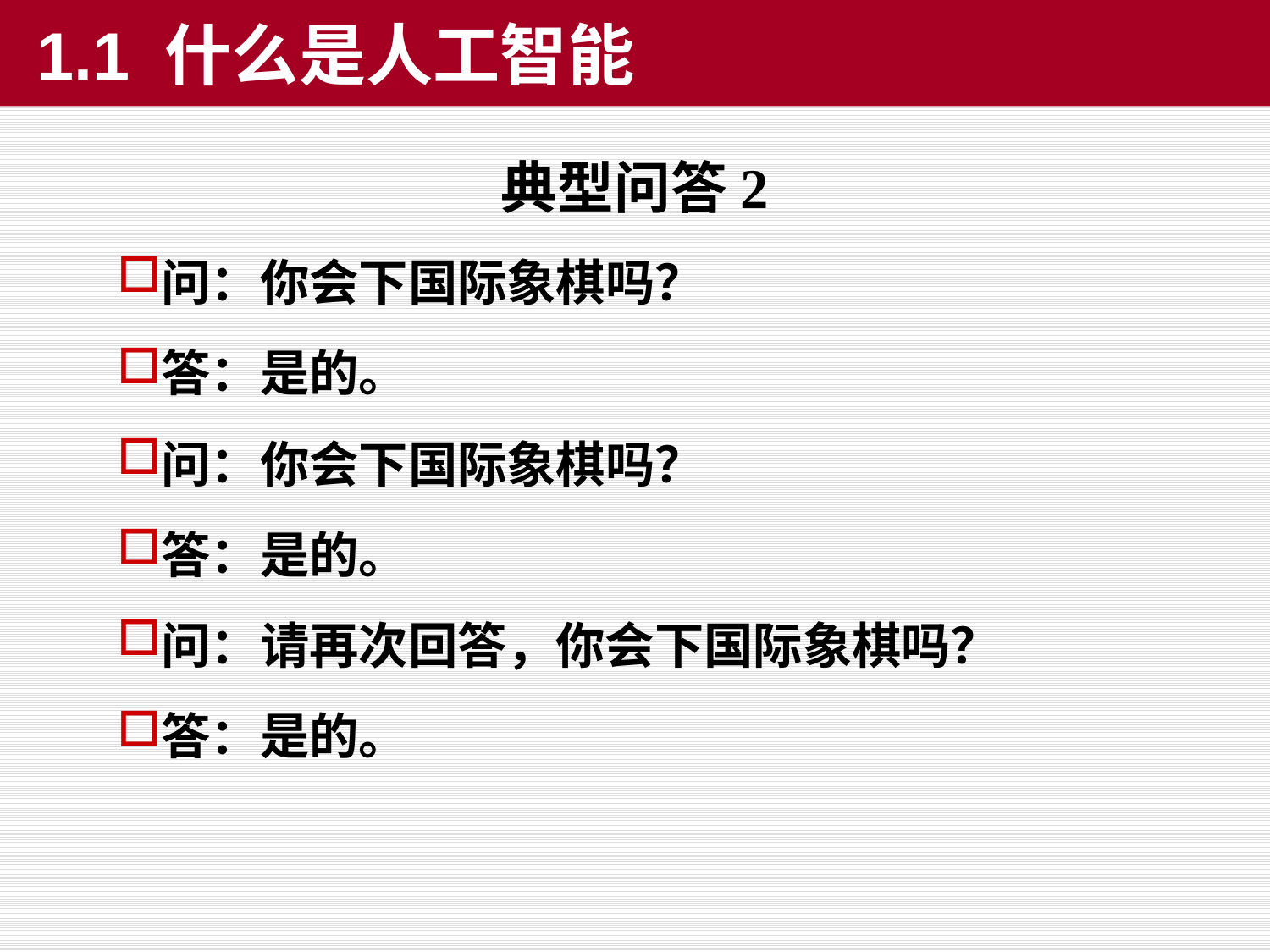

1.1 什么是人工智能
典型问答2
问：你会下国际象棋吗？
答：是的。
问：你会下国际象棋吗？
答：是的。
问：请再次回答，你会下国际象棋吗？
答：是的。